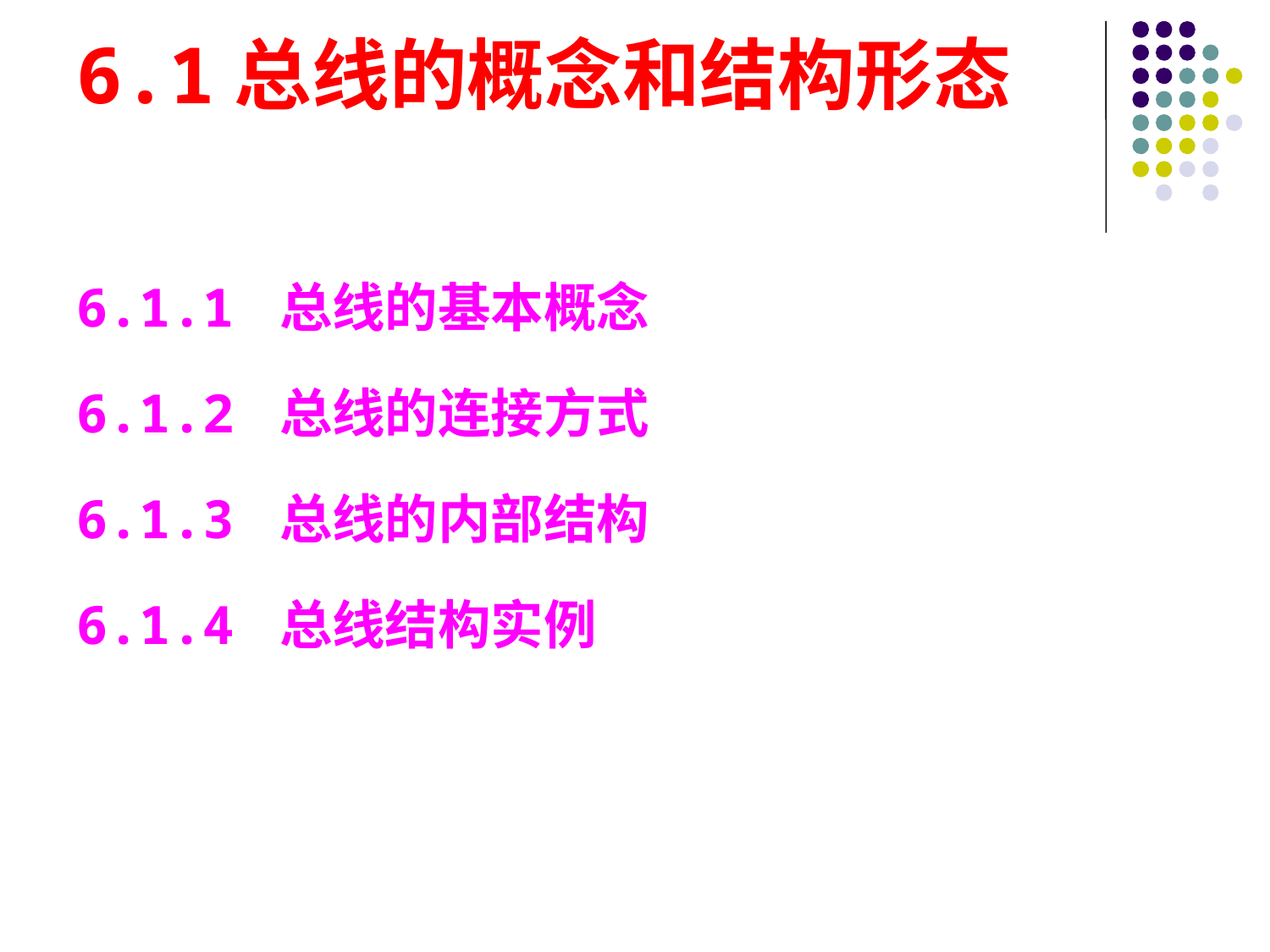

# 6.1总线的概念和结构形态
6.1.1 总线的基本概念
6.1.2 总线的连接方式
6.1.3 总线的内部结构
6.1.4 总线结构实例

3